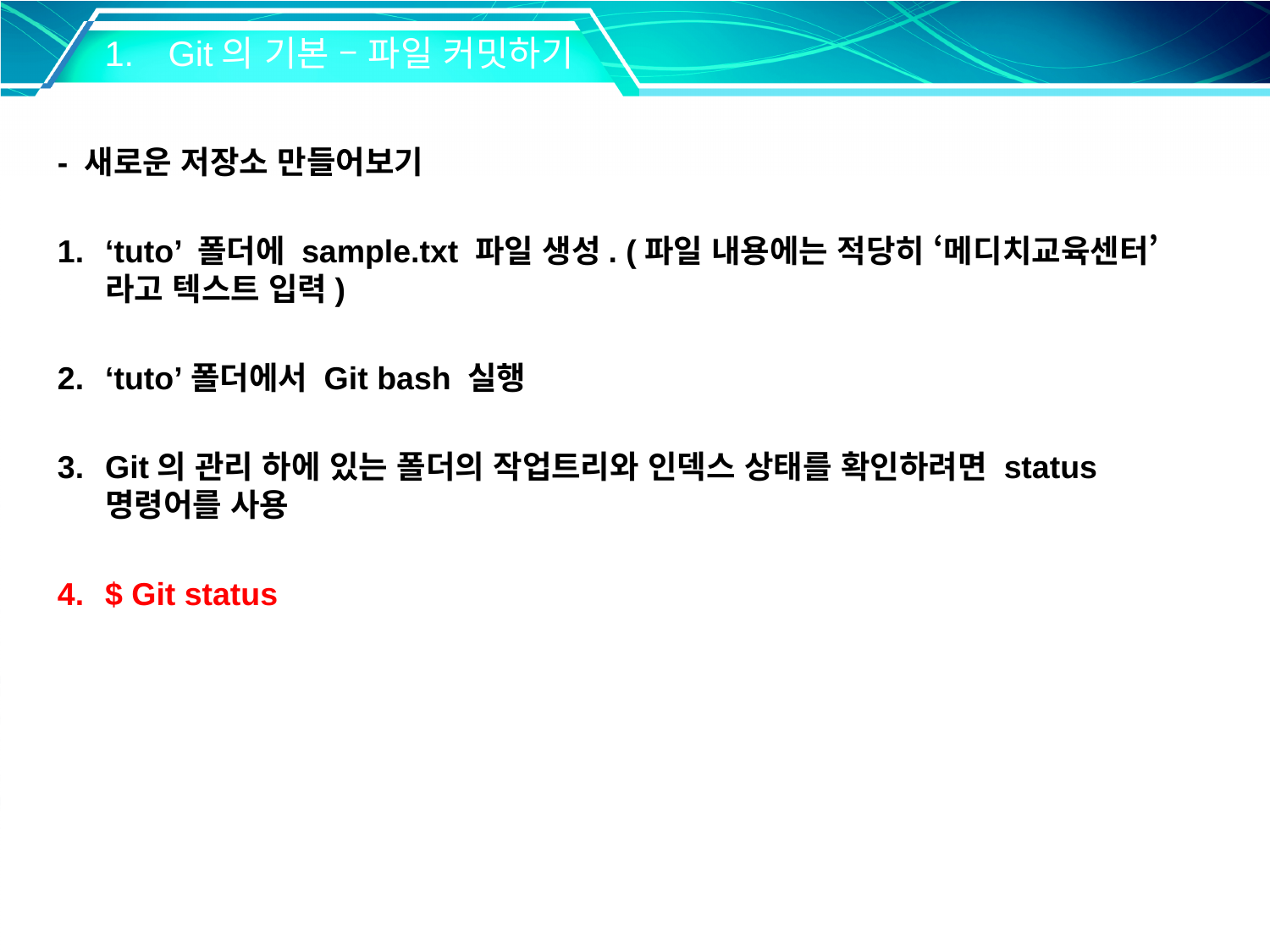

Git의 기본 – 파일 커밋하기
- 새로운 저장소 만들어보기

‘tuto’ 폴더에 sample.txt 파일 생성. (파일 내용에는 적당히 ‘메디치교육센터’라고 텍스트 입력)

‘tuto’폴더에서 Git bash 실행

Git의 관리 하에 있는 폴더의 작업트리와 인덱스 상태를 확인하려면 status 명령어를 사용

$ Git status